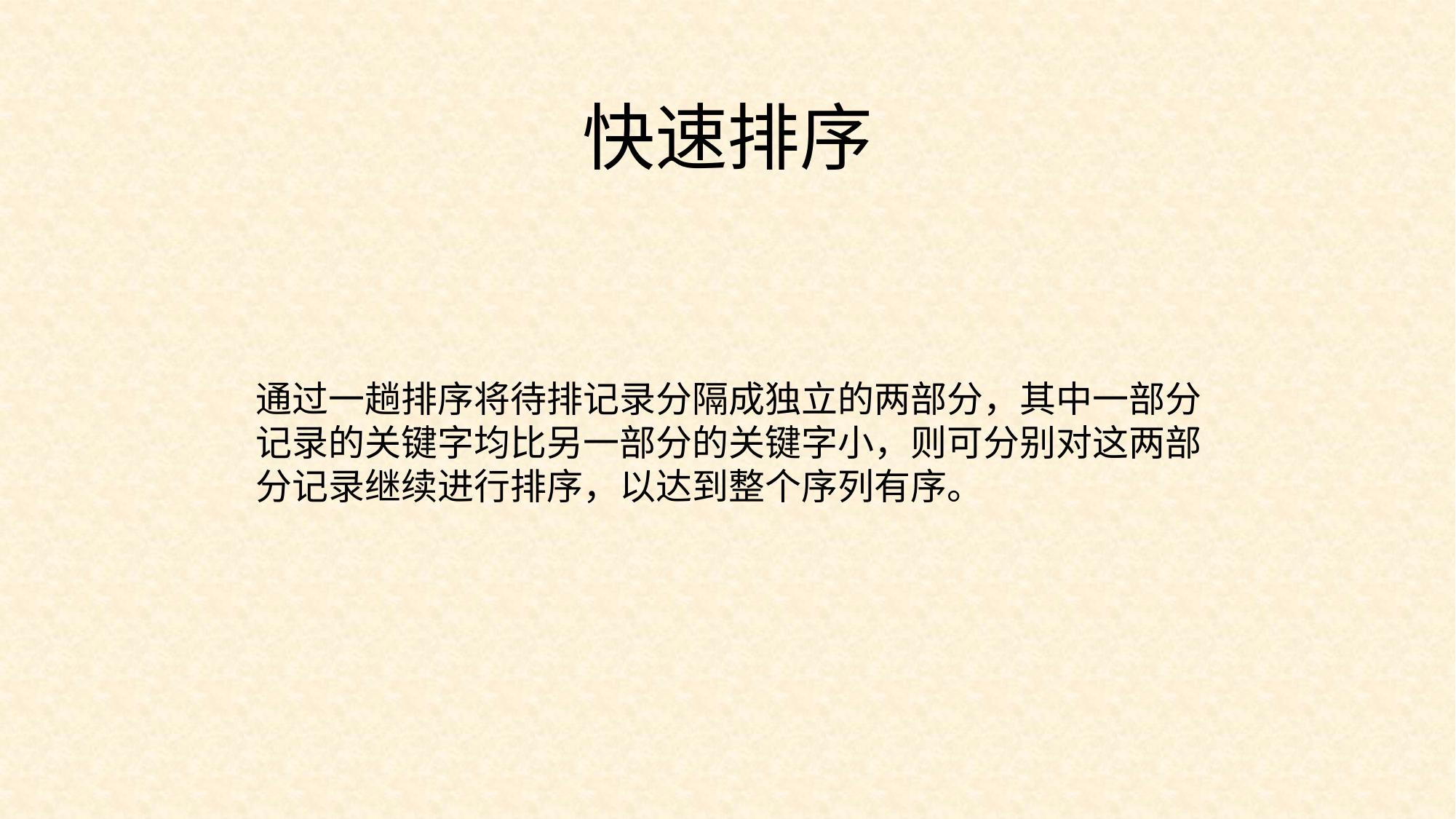

快速排序
通过一趟排序将待排记录分隔成独立的两部分，其中一部分记录的关键字均比另一部分的关键字小，则可分别对这两部分记录继续进行排序，以达到整个序列有序。